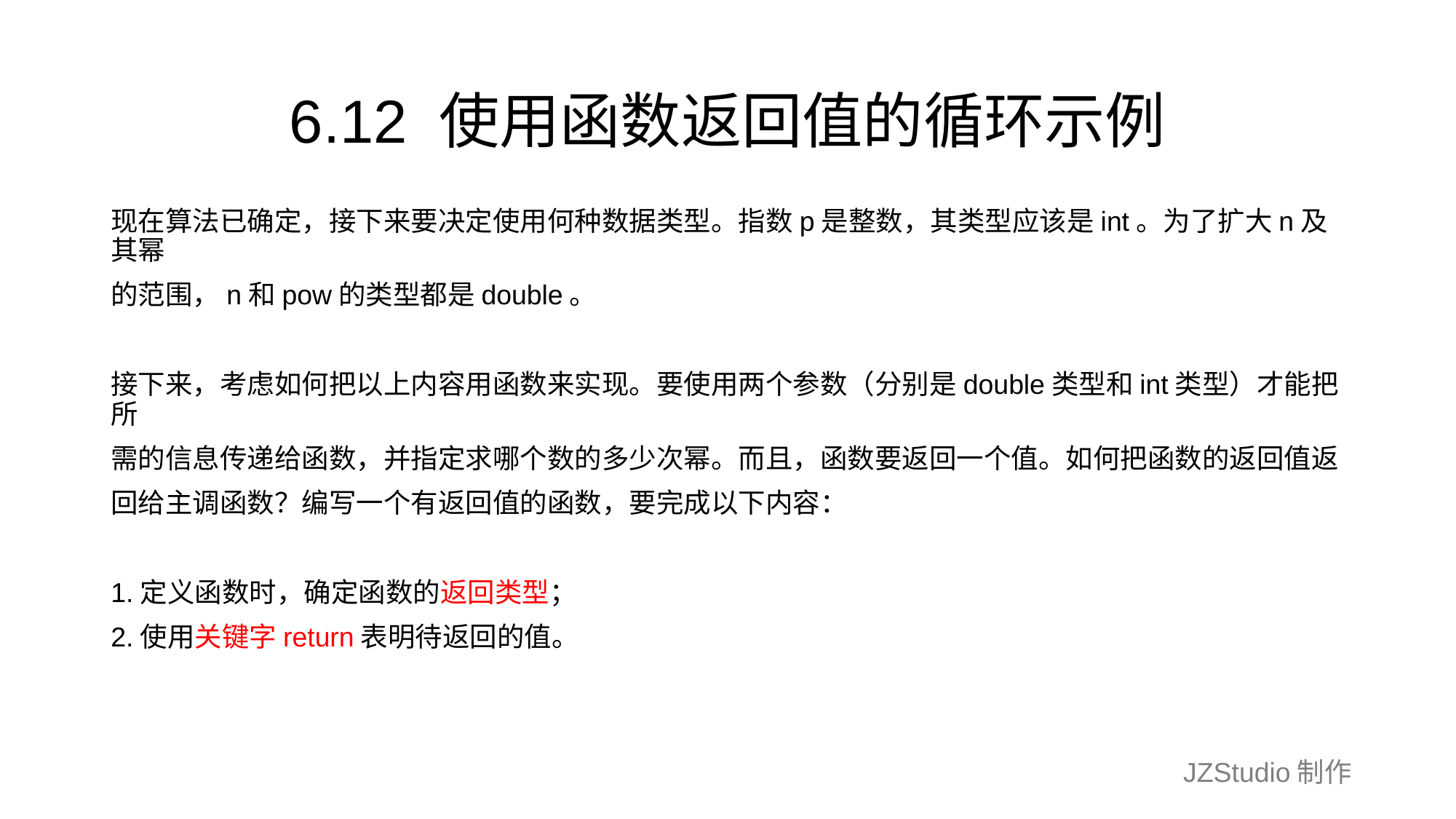

# 6.12 使用函数返回值的循环示例
现在算法已确定，接下来要决定使用何种数据类型。指数p是整数，其类型应该是int。为了扩大n及其幂
的范围，n和pow的类型都是double。

接下来，考虑如何把以上内容用函数来实现。要使用两个参数（分别是double类型和int类型）才能把所
需的信息传递给函数，并指定求哪个数的多少次幂。而且，函数要返回一个值。如何把函数的返回值返
回给主调函数？编写一个有返回值的函数，要完成以下内容：

1.定义函数时，确定函数的返回类型；
2.使用关键字return表明待返回的值。